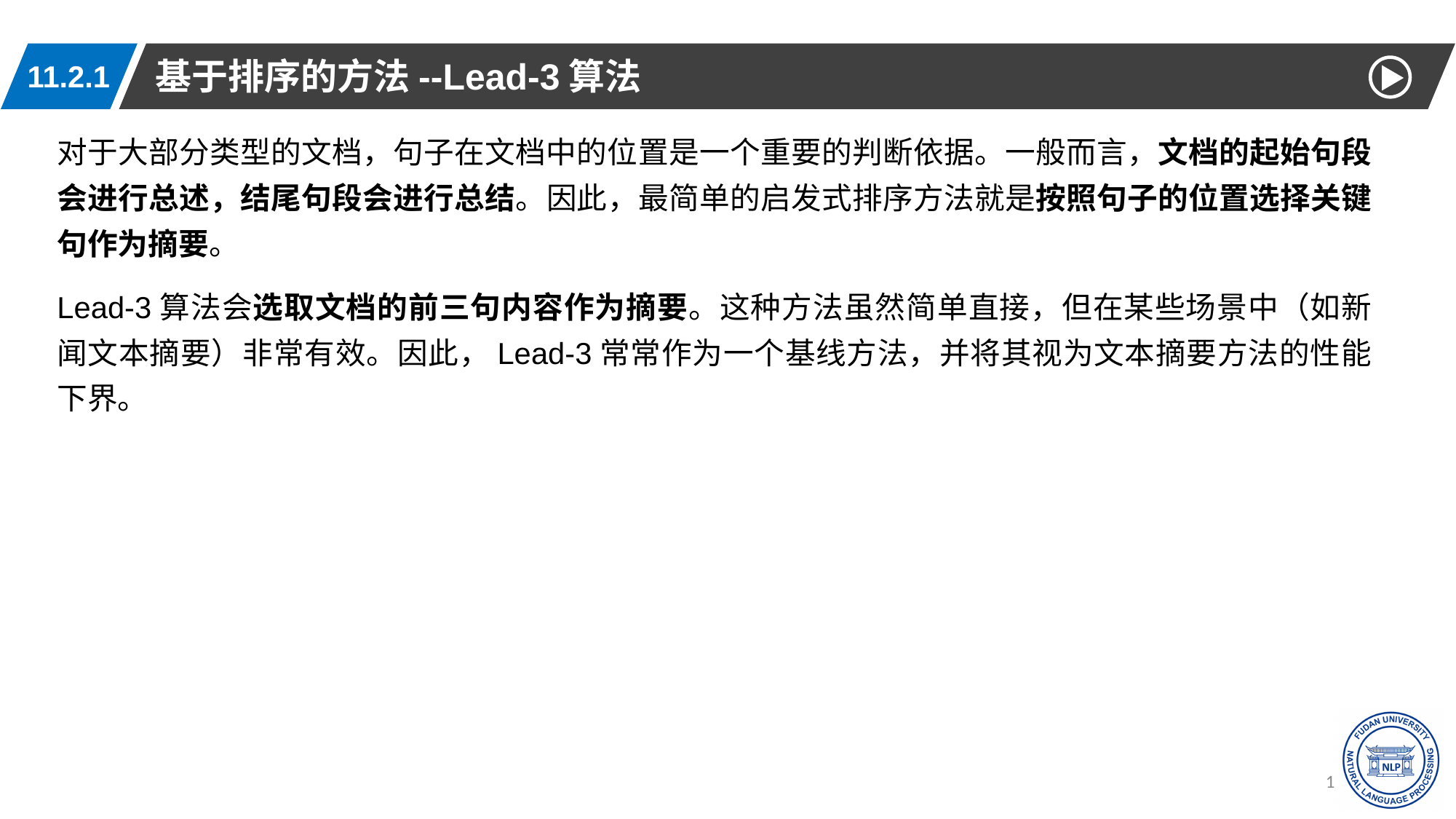

基于排序的方法--Lead-3算法
11.2.1

对于大部分类型的文档，句子在文档中的位置是一个重要的判断依据。一般而言，文档的起始句段会进行总述，结尾句段会进行总结。因此，最简单的启发式排序方法就是按照句子的位置选择关键句作为摘要。
Lead-3算法会选取文档的前三句内容作为摘要。这种方法虽然简单直接，但在某些场景中（如新闻文本摘要）非常有效。因此，Lead-3常常作为一个基线方法，并将其视为文本摘要方法的性能下界。
15